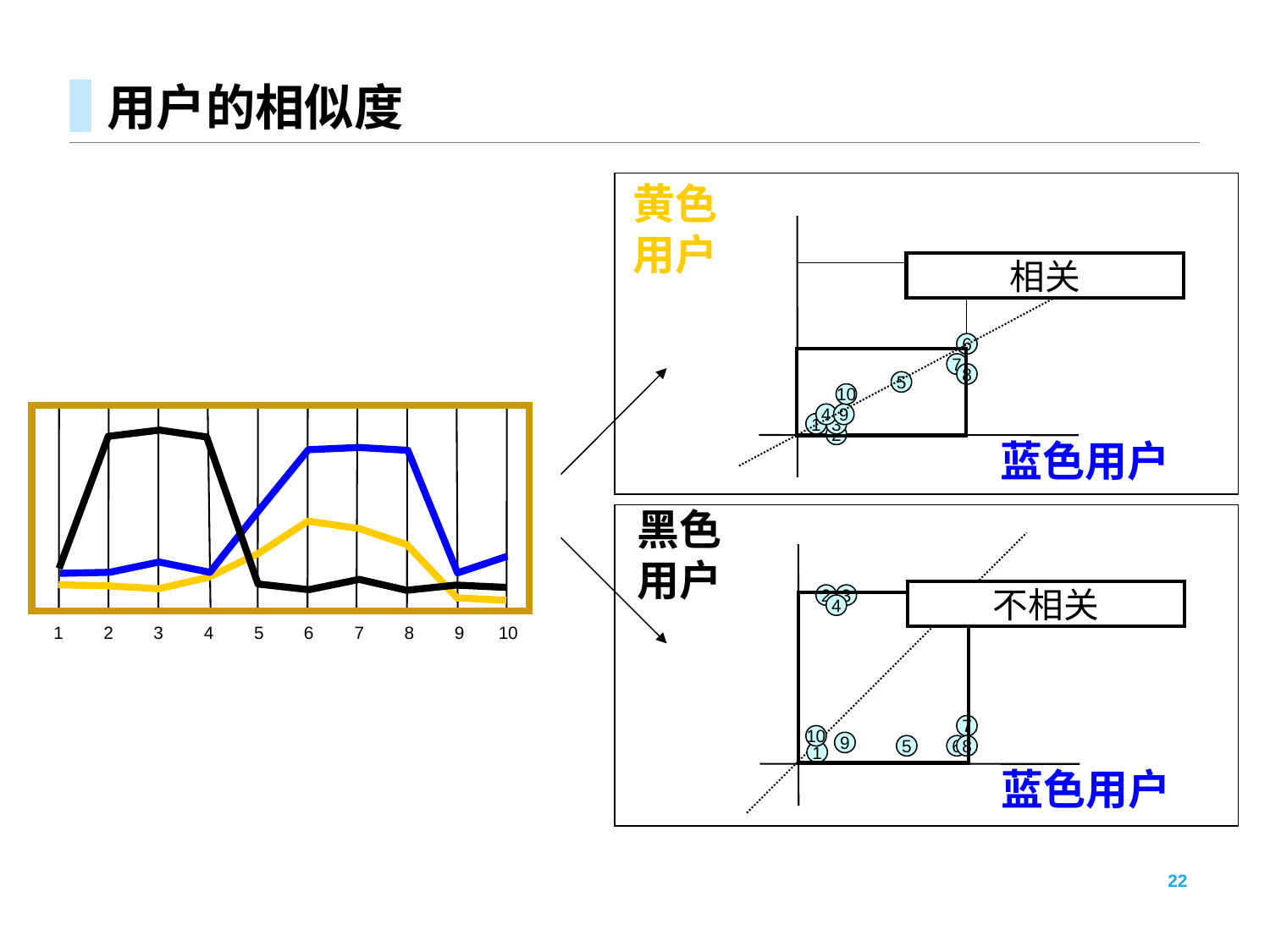

# 用户的相似度
黄色用户

相关

6

7
8

5
10

4
9
1
3
2
蓝色用户

黑色用户

不相关
2
3

4
1
2
3
4
5
6
7
8
9
10
7
10
9
5
6
8
1
蓝色用户

22